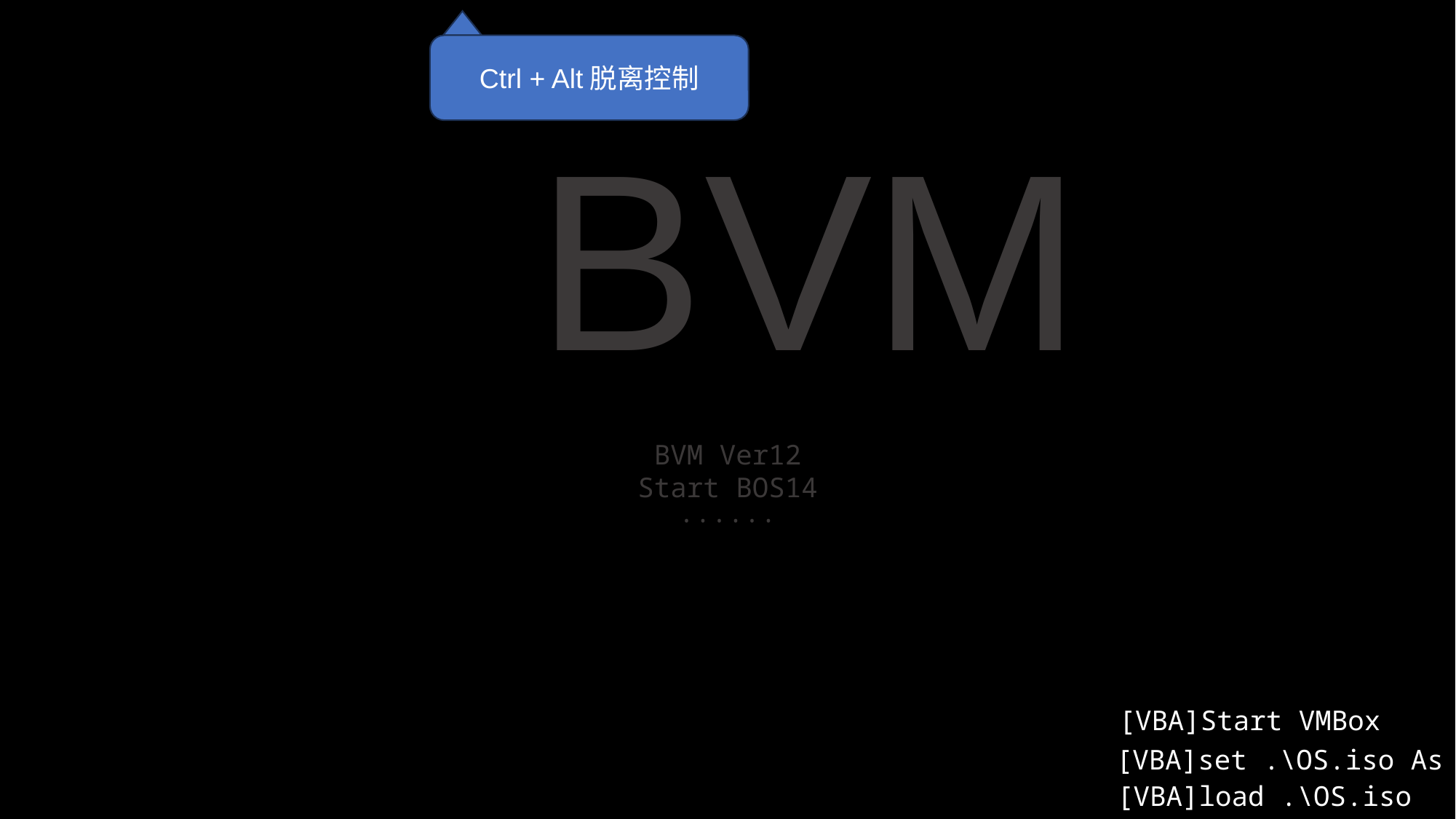

Ctrl + Alt脱离控制
BVM
BVM Ver12
Start BOS14
······

[VBA]Start VMBox
[VBA]set .\OS.iso As Dim
[VBA]load .\OS.iso
[VBA]Save .\OS.iso